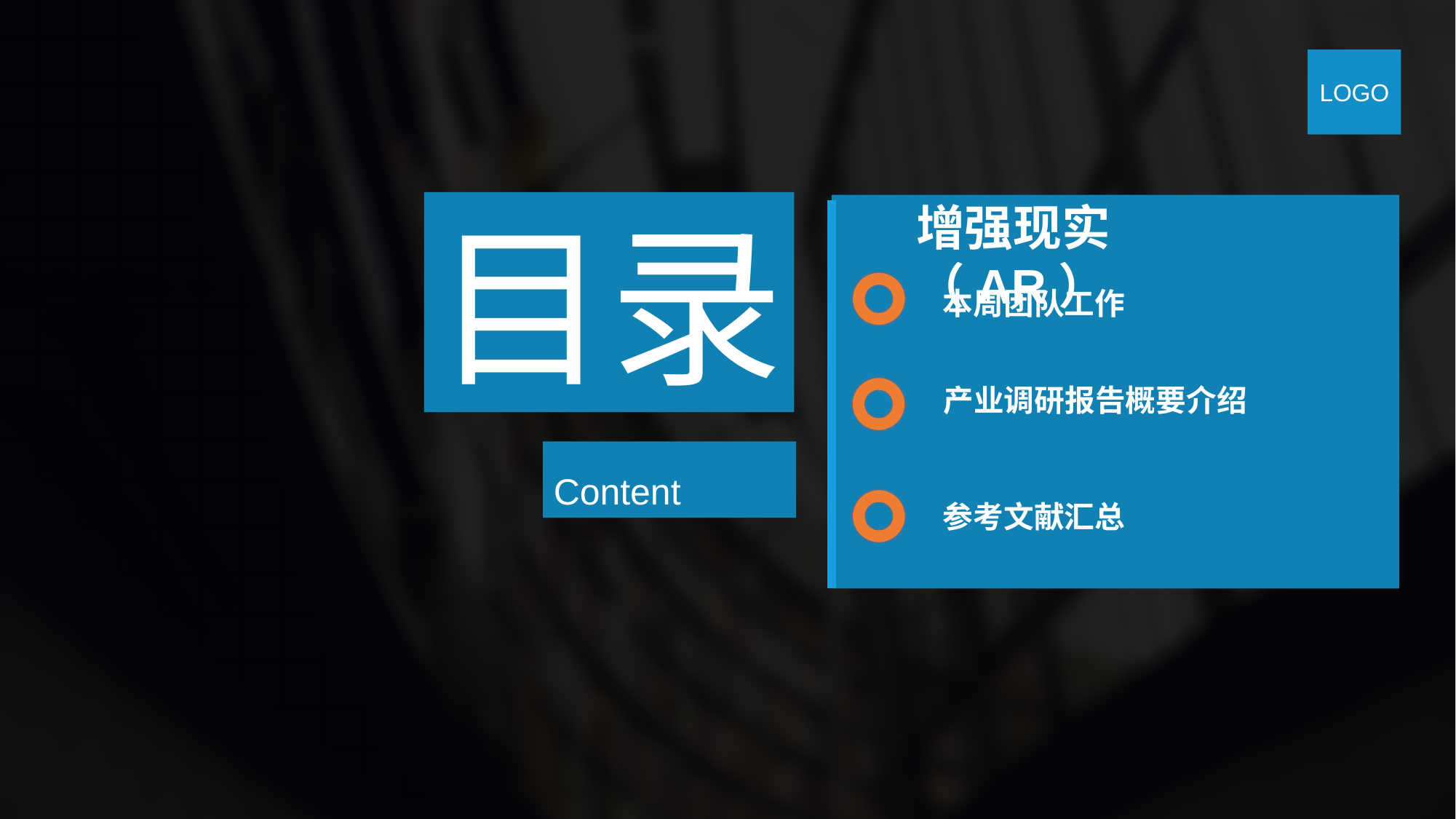

LOGO
目录
增强现实（AR）
本周团队工作
产业调研报告概要介绍
参考文献汇总

Content